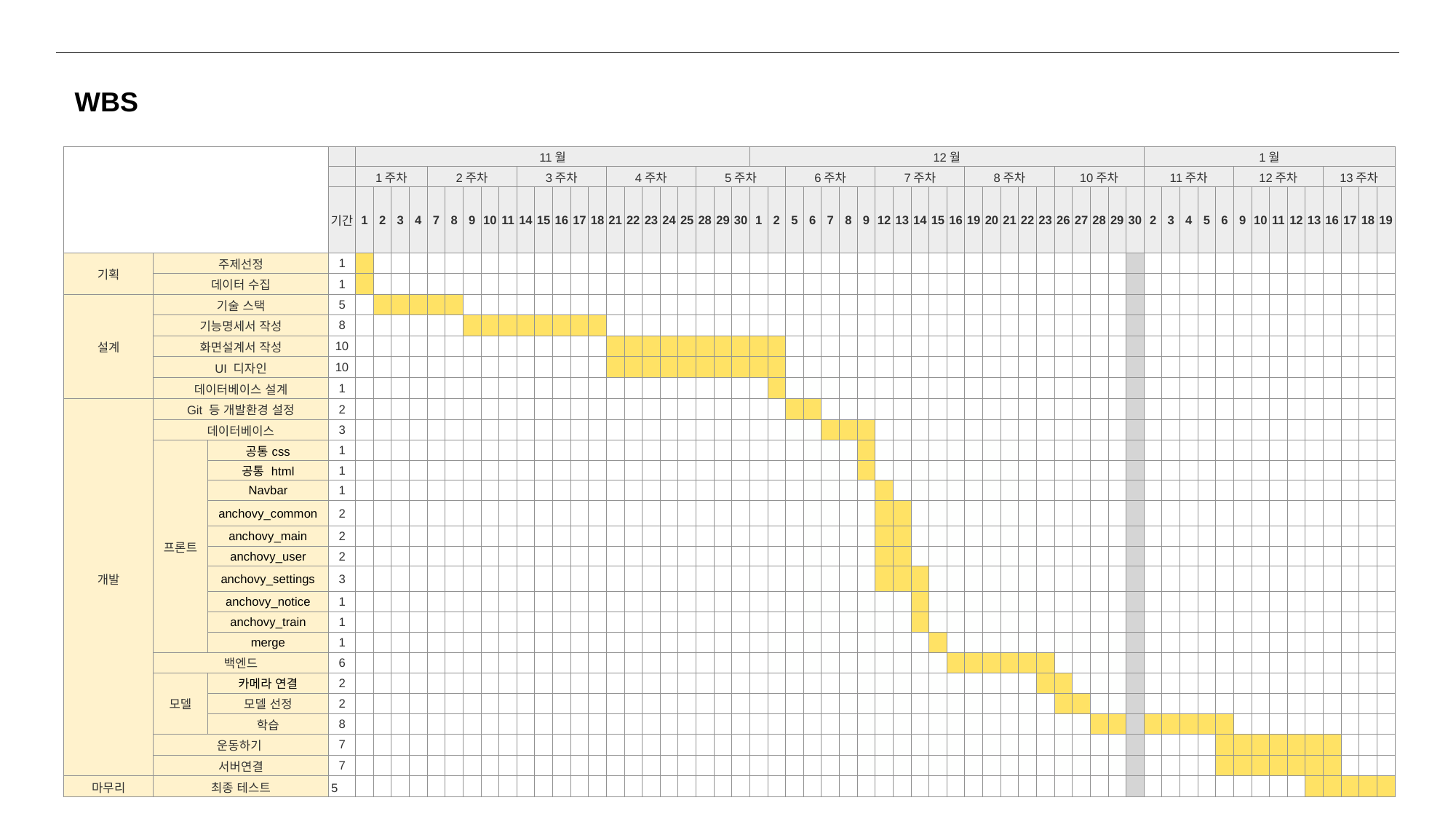

WBS
|  |  |  |  | 11월 |  |  |  |  |  |  |  |  |  |  |  |  |  |  |  |  |  |  |  |  |  | 12월 |  |  |  |  |  |  |  |  |  |  |  |  |  |  |  |  |  |  |  |  |  | 1월 |  |  |  |  |  |  |  |  |  |  |  |  |  |
| --- | --- | --- | --- | --- | --- | --- | --- | --- | --- | --- | --- | --- | --- | --- | --- | --- | --- | --- | --- | --- | --- | --- | --- | --- | --- | --- | --- | --- | --- | --- | --- | --- | --- | --- | --- | --- | --- | --- | --- | --- | --- | --- | --- | --- | --- | --- | --- | --- | --- | --- | --- | --- | --- | --- | --- | --- | --- | --- | --- | --- | --- |
|  |  |  |  | 1주차 |  |  |  | 2주차 |  |  |  |  | 3주차 |  |  |  |  | 4주차 |  |  |  |  | 5주차 |  |  |  |  | 6주차 |  |  |  |  | 7주차 |  |  |  |  | 8주차 |  |  |  |  | 10주차 |  |  |  |  | 11주차 |  |  |  |  | 12주차 |  |  |  |  | 13주차 |  |  |  |
|  |  |  | 기간 | 1 | 2 | 3 | 4 | 7 | 8 | 9 | 10 | 11 | 14 | 15 | 16 | 17 | 18 | 21 | 22 | 23 | 24 | 25 | 28 | 29 | 30 | 1 | 2 | 5 | 6 | 7 | 8 | 9 | 12 | 13 | 14 | 15 | 16 | 19 | 20 | 21 | 22 | 23 | 26 | 27 | 28 | 29 | 30 | 2 | 3 | 4 | 5 | 6 | 9 | 10 | 11 | 12 | 13 | 16 | 17 | 18 | 19 |
| 기획 | 주제선정 |  | 1 |  |  |  |  |  |  |  |  |  |  |  |  |  |  |  |  |  |  |  |  |  |  |  |  |  |  |  |  |  |  |  |  |  |  |  |  |  |  |  |  |  |  |  |  |  |  |  |  |  |  |  |  |  |  |  |  |  |  |
|  | 데이터 수집 |  | 1 |  |  |  |  |  |  |  |  |  |  |  |  |  |  |  |  |  |  |  |  |  |  |  |  |  |  |  |  |  |  |  |  |  |  |  |  |  |  |  |  |  |  |  |  |  |  |  |  |  |  |  |  |  |  |  |  |  |  |
| 설계 | 기술 스택 |  | 5 |  |  |  |  |  |  |  |  |  |  |  |  |  |  |  |  |  |  |  |  |  |  |  |  |  |  |  |  |  |  |  |  |  |  |  |  |  |  |  |  |  |  |  |  |  |  |  |  |  |  |  |  |  |  |  |  |  |  |
|  | 기능명세서 작성 |  | 8 |  |  |  |  |  |  |  |  |  |  |  |  |  |  |  |  |  |  |  |  |  |  |  |  |  |  |  |  |  |  |  |  |  |  |  |  |  |  |  |  |  |  |  |  |  |  |  |  |  |  |  |  |  |  |  |  |  |  |
|  | 화면설계서 작성 |  | 10 |  |  |  |  |  |  |  |  |  |  |  |  |  |  |  |  |  |  |  |  |  |  |  |  |  |  |  |  |  |  |  |  |  |  |  |  |  |  |  |  |  |  |  |  |  |  |  |  |  |  |  |  |  |  |  |  |  |  |
|  | UI 디자인 |  | 10 |  |  |  |  |  |  |  |  |  |  |  |  |  |  |  |  |  |  |  |  |  |  |  |  |  |  |  |  |  |  |  |  |  |  |  |  |  |  |  |  |  |  |  |  |  |  |  |  |  |  |  |  |  |  |  |  |  |  |
|  | 데이터베이스 설계 |  | 1 |  |  |  |  |  |  |  |  |  |  |  |  |  |  |  |  |  |  |  |  |  |  |  |  |  |  |  |  |  |  |  |  |  |  |  |  |  |  |  |  |  |  |  |  |  |  |  |  |  |  |  |  |  |  |  |  |  |  |
| 개발 | Git 등 개발환경 설정 |  | 2 |  |  |  |  |  |  |  |  |  |  |  |  |  |  |  |  |  |  |  |  |  |  |  |  |  |  |  |  |  |  |  |  |  |  |  |  |  |  |  |  |  |  |  |  |  |  |  |  |  |  |  |  |  |  |  |  |  |  |
|  | 데이터베이스 |  | 3 |  |  |  |  |  |  |  |  |  |  |  |  |  |  |  |  |  |  |  |  |  |  |  |  |  |  |  |  |  |  |  |  |  |  |  |  |  |  |  |  |  |  |  |  |  |  |  |  |  |  |  |  |  |  |  |  |  |  |
|  | 프론트 | 공통css | 1 |  |  |  |  |  |  |  |  |  |  |  |  |  |  |  |  |  |  |  |  |  |  |  |  |  |  |  |  |  |  |  |  |  |  |  |  |  |  |  |  |  |  |  |  |  |  |  |  |  |  |  |  |  |  |  |  |  |  |
|  |  | 공통 html | 1 |  |  |  |  |  |  |  |  |  |  |  |  |  |  |  |  |  |  |  |  |  |  |  |  |  |  |  |  |  |  |  |  |  |  |  |  |  |  |  |  |  |  |  |  |  |  |  |  |  |  |  |  |  |  |  |  |  |  |
|  |  | Navbar | 1 |  |  |  |  |  |  |  |  |  |  |  |  |  |  |  |  |  |  |  |  |  |  |  |  |  |  |  |  |  |  |  |  |  |  |  |  |  |  |  |  |  |  |  |  |  |  |  |  |  |  |  |  |  |  |  |  |  |  |
|  |  | anchovy\_common | 2 |  |  |  |  |  |  |  |  |  |  |  |  |  |  |  |  |  |  |  |  |  |  |  |  |  |  |  |  |  |  |  |  |  |  |  |  |  |  |  |  |  |  |  |  |  |  |  |  |  |  |  |  |  |  |  |  |  |  |
|  |  | anchovy\_main | 2 |  |  |  |  |  |  |  |  |  |  |  |  |  |  |  |  |  |  |  |  |  |  |  |  |  |  |  |  |  |  |  |  |  |  |  |  |  |  |  |  |  |  |  |  |  |  |  |  |  |  |  |  |  |  |  |  |  |  |
|  |  | anchovy\_user | 2 |  |  |  |  |  |  |  |  |  |  |  |  |  |  |  |  |  |  |  |  |  |  |  |  |  |  |  |  |  |  |  |  |  |  |  |  |  |  |  |  |  |  |  |  |  |  |  |  |  |  |  |  |  |  |  |  |  |  |
|  |  | anchovy\_settings | 3 |  |  |  |  |  |  |  |  |  |  |  |  |  |  |  |  |  |  |  |  |  |  |  |  |  |  |  |  |  |  |  |  |  |  |  |  |  |  |  |  |  |  |  |  |  |  |  |  |  |  |  |  |  |  |  |  |  |  |
|  |  | anchovy\_notice | 1 |  |  |  |  |  |  |  |  |  |  |  |  |  |  |  |  |  |  |  |  |  |  |  |  |  |  |  |  |  |  |  |  |  |  |  |  |  |  |  |  |  |  |  |  |  |  |  |  |  |  |  |  |  |  |  |  |  |  |
|  |  | anchovy\_train | 1 |  |  |  |  |  |  |  |  |  |  |  |  |  |  |  |  |  |  |  |  |  |  |  |  |  |  |  |  |  |  |  |  |  |  |  |  |  |  |  |  |  |  |  |  |  |  |  |  |  |  |  |  |  |  |  |  |  |  |
|  |  | merge | 1 |  |  |  |  |  |  |  |  |  |  |  |  |  |  |  |  |  |  |  |  |  |  |  |  |  |  |  |  |  |  |  |  |  |  |  |  |  |  |  |  |  |  |  |  |  |  |  |  |  |  |  |  |  |  |  |  |  |  |
|  | 백엔드 |  | 6 |  |  |  |  |  |  |  |  |  |  |  |  |  |  |  |  |  |  |  |  |  |  |  |  |  |  |  |  |  |  |  |  |  |  |  |  |  |  |  |  |  |  |  |  |  |  |  |  |  |  |  |  |  |  |  |  |  |  |
|  | 모델 | 카메라 연결 | 2 |  |  |  |  |  |  |  |  |  |  |  |  |  |  |  |  |  |  |  |  |  |  |  |  |  |  |  |  |  |  |  |  |  |  |  |  |  |  |  |  |  |  |  |  |  |  |  |  |  |  |  |  |  |  |  |  |  |  |
|  |  | 모델 선정 | 2 |  |  |  |  |  |  |  |  |  |  |  |  |  |  |  |  |  |  |  |  |  |  |  |  |  |  |  |  |  |  |  |  |  |  |  |  |  |  |  |  |  |  |  |  |  |  |  |  |  |  |  |  |  |  |  |  |  |  |
|  |  | 학습 | 8 |  |  |  |  |  |  |  |  |  |  |  |  |  |  |  |  |  |  |  |  |  |  |  |  |  |  |  |  |  |  |  |  |  |  |  |  |  |  |  |  |  |  |  |  |  |  |  |  |  |  |  |  |  |  |  |  |  |  |
|  | 운동하기 |  | 7 |  |  |  |  |  |  |  |  |  |  |  |  |  |  |  |  |  |  |  |  |  |  |  |  |  |  |  |  |  |  |  |  |  |  |  |  |  |  |  |  |  |  |  |  |  |  |  |  |  |  |  |  |  |  |  |  |  |  |
|  | 서버연결 |  | 7 |  |  |  |  |  |  |  |  |  |  |  |  |  |  |  |  |  |  |  |  |  |  |  |  |  |  |  |  |  |  |  |  |  |  |  |  |  |  |  |  |  |  |  |  |  |  |  |  |  |  |  |  |  |  |  |  |  |  |
| 마무리 | 최종 테스트 |  | 5 |  |  |  |  |  |  |  |  |  |  |  |  |  |  |  |  |  |  |  |  |  |  |  |  |  |  |  |  |  |  |  |  |  |  |  |  |  |  |  |  |  |  |  |  |  |  |  |  |  |  |  |  |  |  |  |  |  |  |